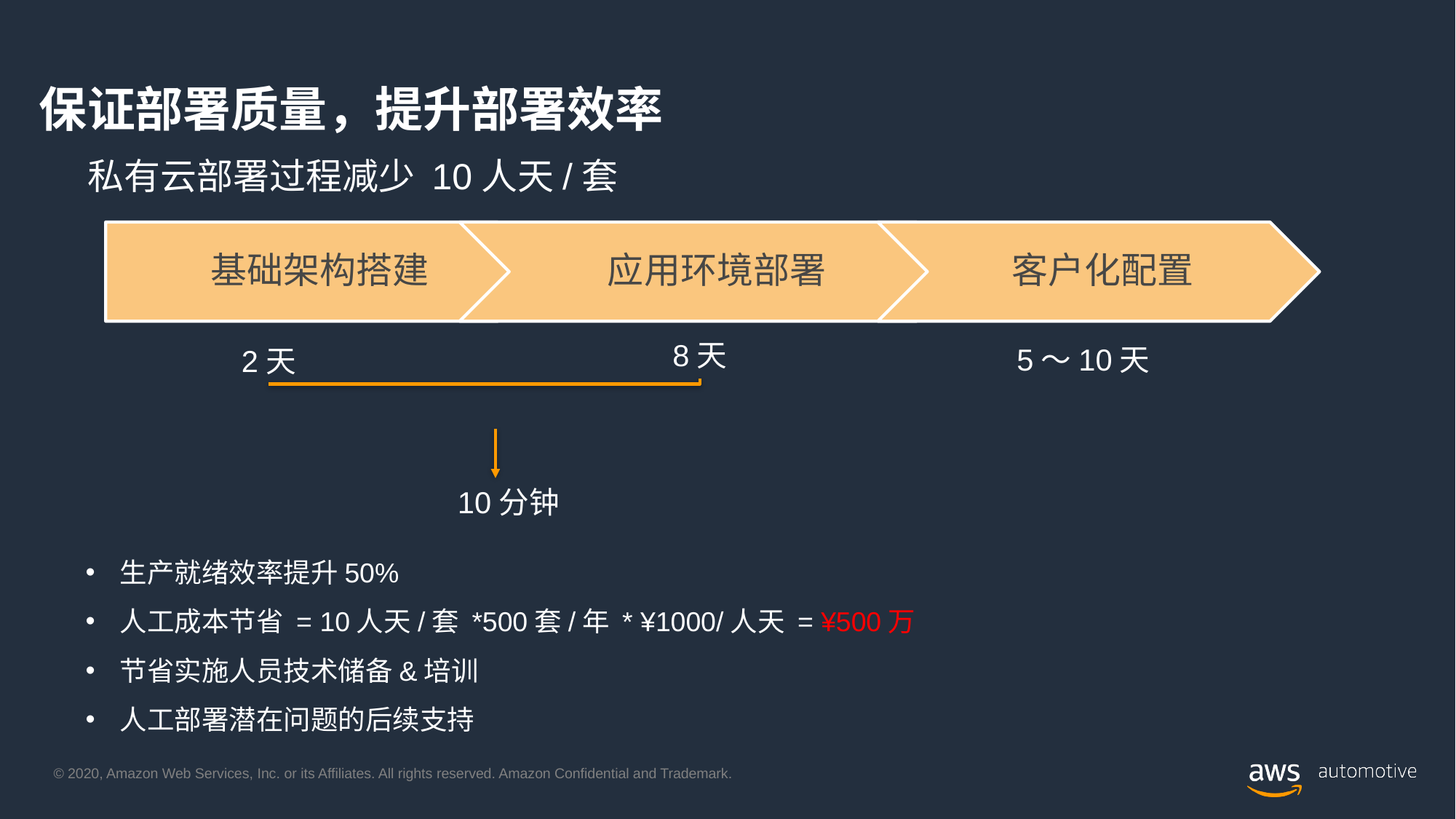

# 保证部署质量，提升部署效率
私有云部署过程减少 10人天/套
基础架构搭建
应用环境部署
客户化配置
8天
5～10天
2天
10分钟
生产就绪效率提升50%
人工成本节省 = 10人天/套 *500套/年 * ¥1000/人天 = ¥500万
节省实施人员技术储备&培训
人工部署潜在问题的后续支持